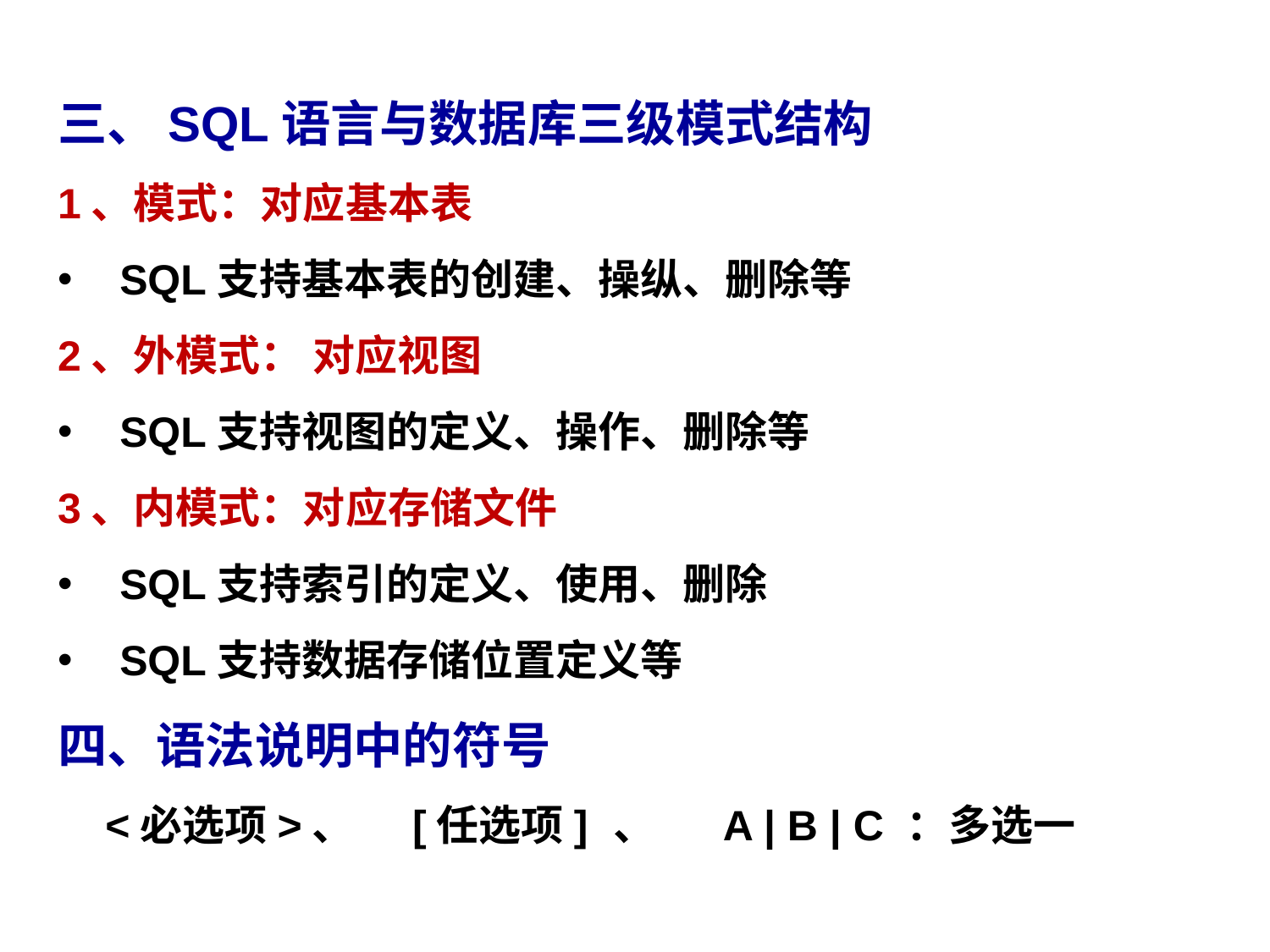

三、SQL语言与数据库三级模式结构
1、模式：对应基本表
SQL支持基本表的创建、操纵、删除等
2、外模式： 对应视图
SQL支持视图的定义、操作、删除等
3、内模式：对应存储文件
SQL支持索引的定义、使用、删除
SQL支持数据存储位置定义等
四、语法说明中的符号
	<必选项>、     [任选项]	、      A | B | C ：多选一